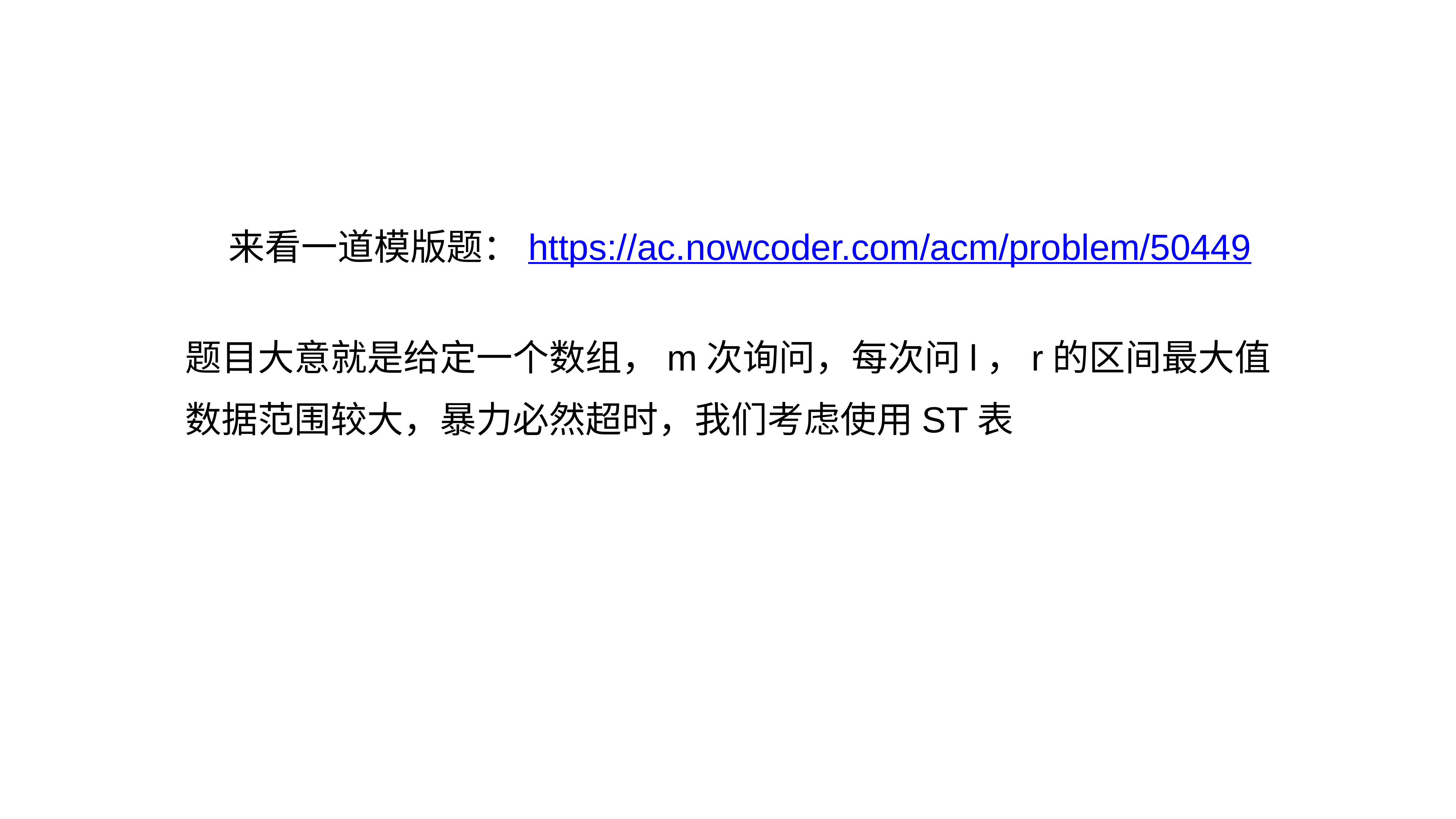

来看一道模版题：https://ac.nowcoder.com/acm/problem/50449
题目大意就是给定一个数组，m次询问，每次问l，r的区间最大值
数据范围较大，暴力必然超时，我们考虑使用ST表